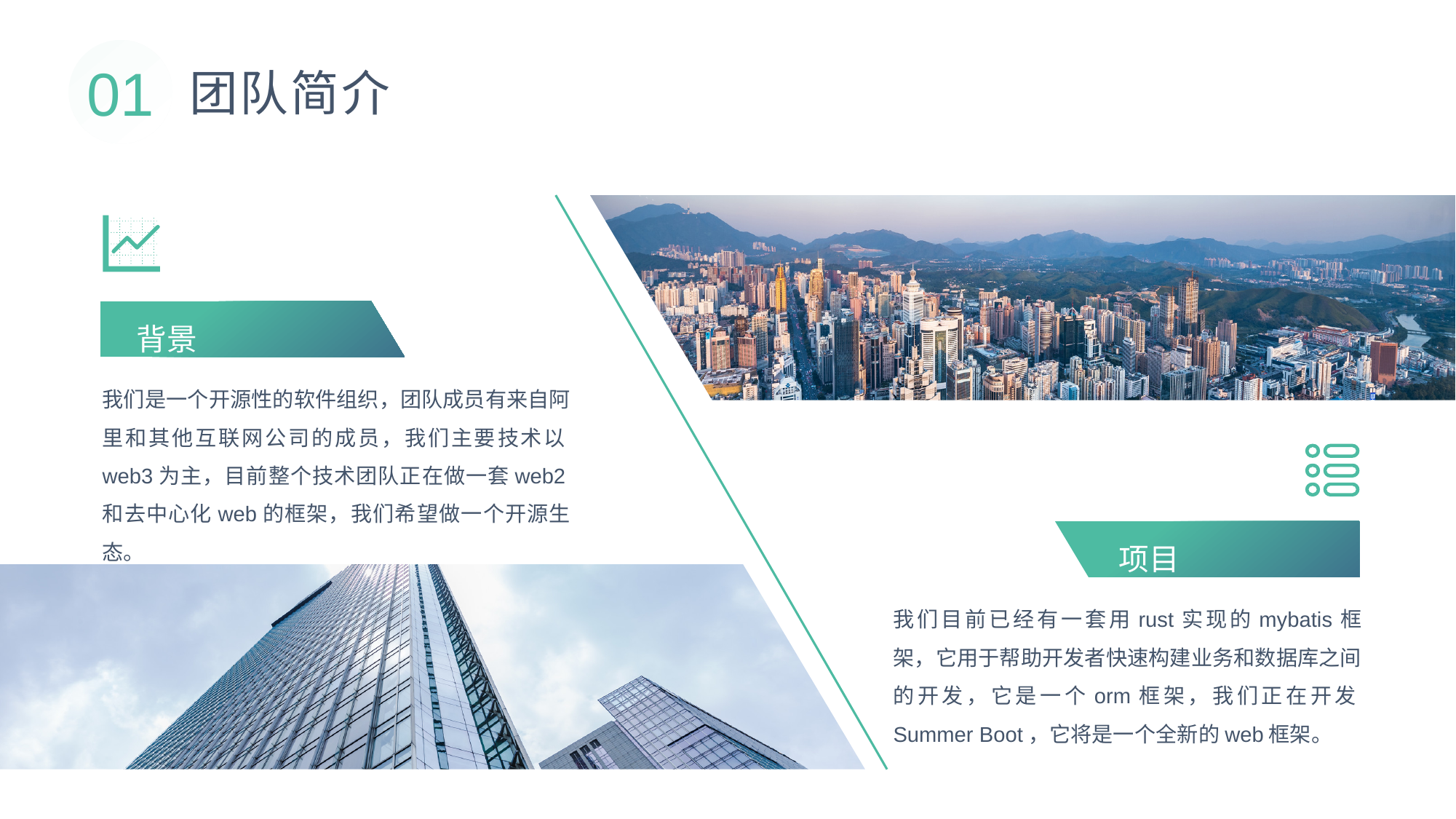

01
团队简介

背景
我们是一个开源性的软件组织，团队成员有来自阿里和其他互联网公司的成员，我们主要技术以web3为主，目前整个技术团队正在做一套web2和去中心化web的框架，我们希望做一个开源生态。

   项目

我们目前已经有一套用rust实现的mybatis框架，它用于帮助开发者快速构建业务和数据库之间的开发，它是一个orm框架，我们正在开发Summer Boot，它将是一个全新的web框架。